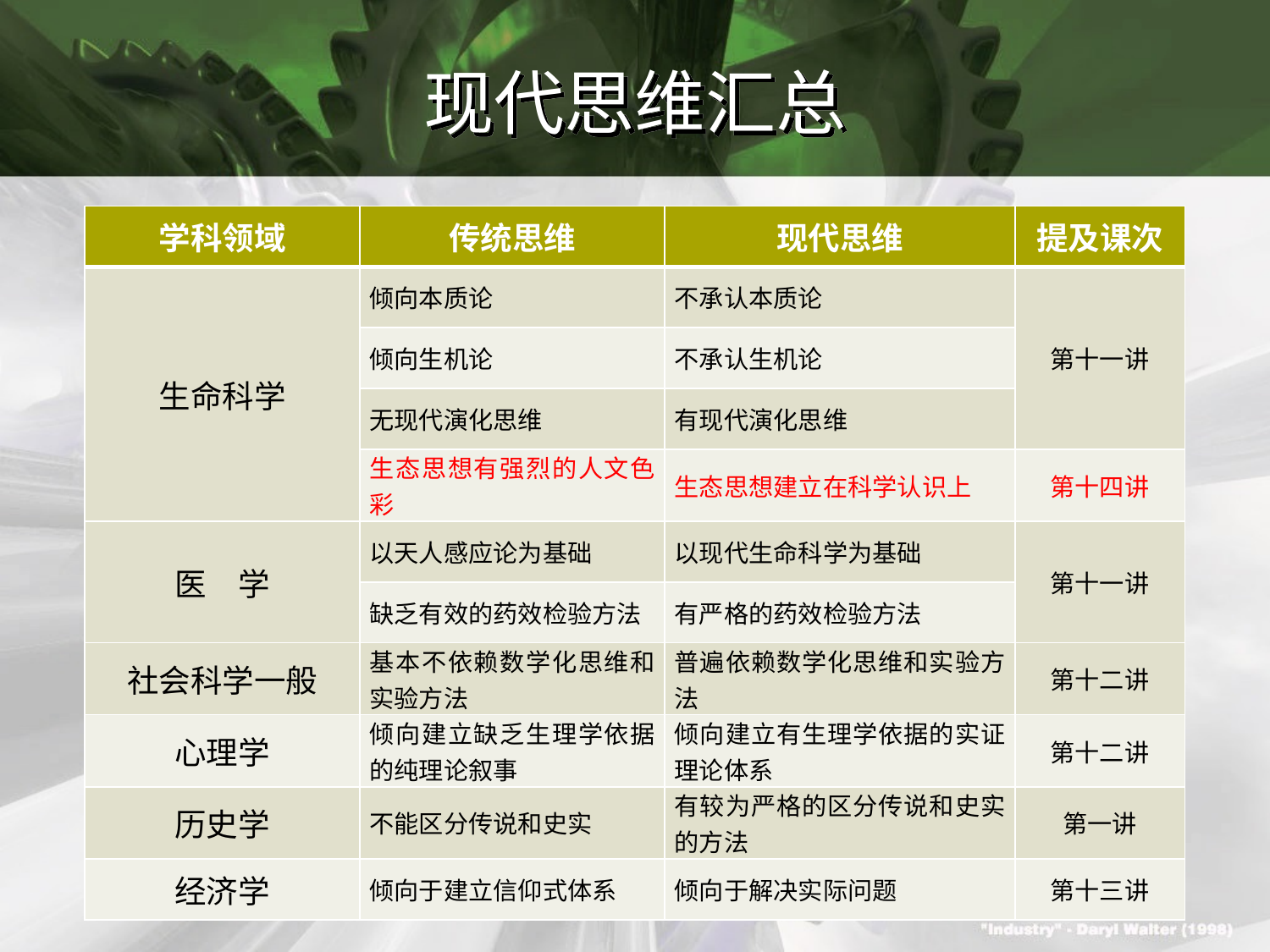

# 现代思维汇总
| 学科领域 | 传统思维 | 现代思维 | 提及课次 |
| --- | --- | --- | --- |
| 生命科学 | 倾向本质论 | 不承认本质论 | 第十一讲 |
|  | 倾向生机论 | 不承认生机论 |  |
|  | 无现代演化思维 | 有现代演化思维 |  |
|  | 生态思想有强烈的人文色彩 | 生态思想建立在科学认识上 | 第十四讲 |
| 医　学 | 以天人感应论为基础 | 以现代生命科学为基础 | 第十一讲 |
|  | 缺乏有效的药效检验方法 | 有严格的药效检验方法 |  |
| 社会科学一般 | 基本不依赖数学化思维和实验方法 | 普遍依赖数学化思维和实验方法 | 第十二讲 |
| 心理学 | 倾向建立缺乏生理学依据的纯理论叙事 | 倾向建立有生理学依据的实证理论体系 | 第十二讲 |
| 历史学 | 不能区分传说和史实 | 有较为严格的区分传说和史实的方法 | 第一讲 |
| 经济学 | 倾向于建立信仰式体系 | 倾向于解决实际问题 | 第十三讲 |